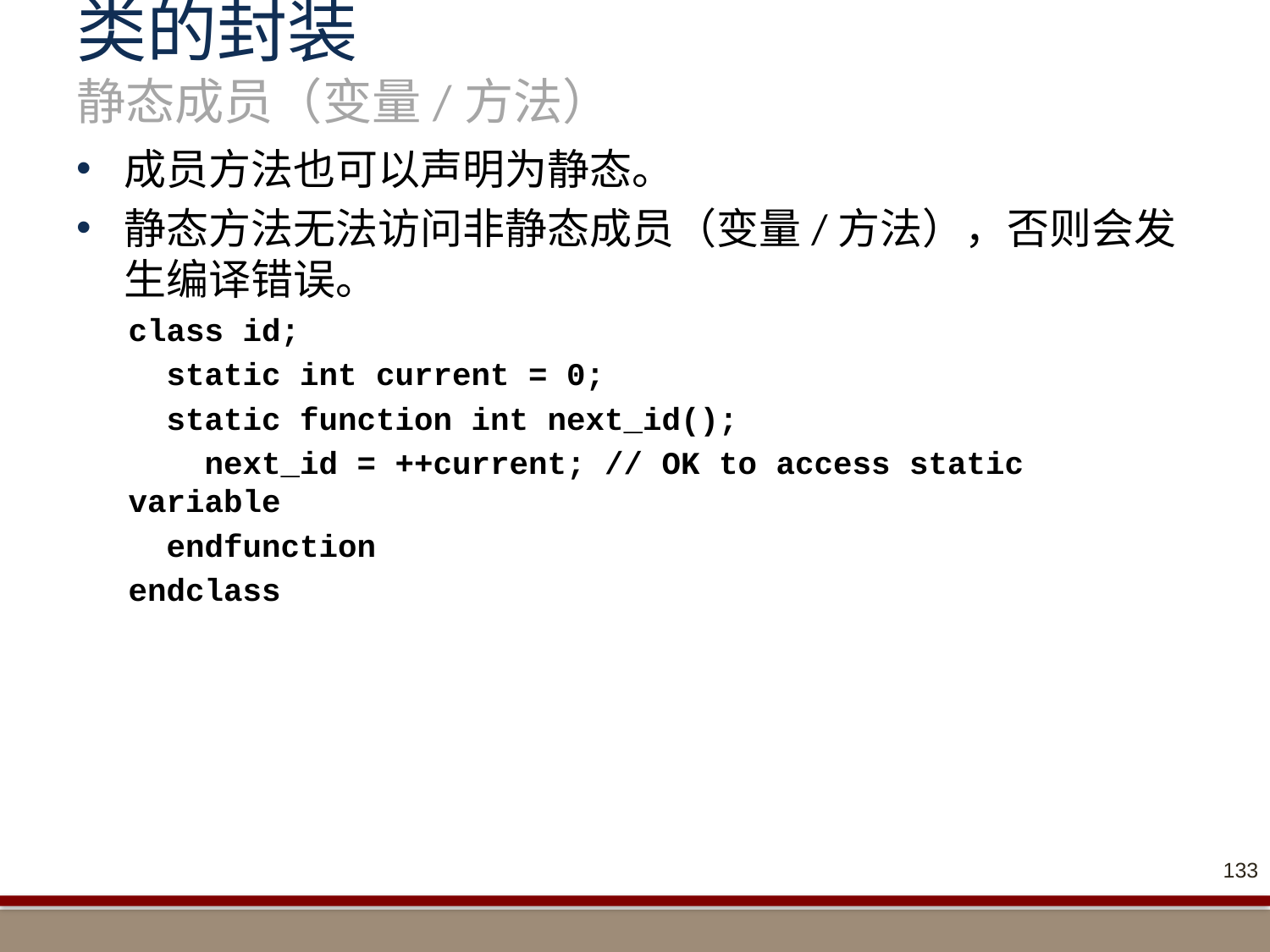

# 类的封装 静态成员（变量/方法）
成员方法也可以声明为静态。
静态方法无法访问非静态成员（变量/方法），否则会发生编译错误。
class id;
  static int current = 0;
  static function int next_id();
    next_id = ++current; // OK to access static variable
  endfunction
endclass
133